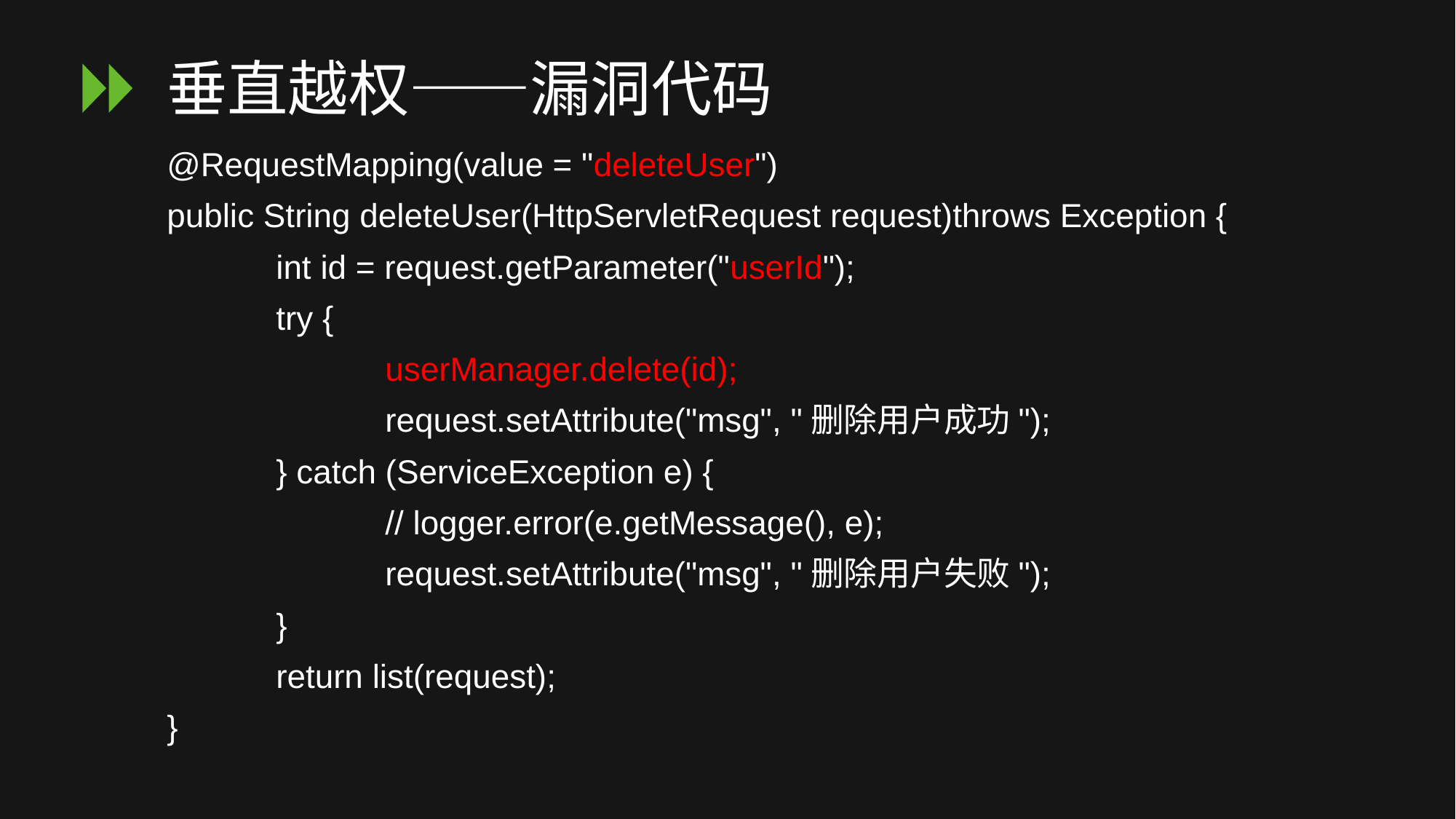

# 垂直越权——漏洞代码
@RequestMapping(value = "deleteUser")
public String deleteUser(HttpServletRequest request)throws Exception {
	int id = request.getParameter("userId");
	try {
		userManager.delete(id);
		request.setAttribute("msg", "删除用户成功");
	} catch (ServiceException e) {
		// logger.error(e.getMessage(), e);
		request.setAttribute("msg", "删除用户失败");
	}
	return list(request);
}